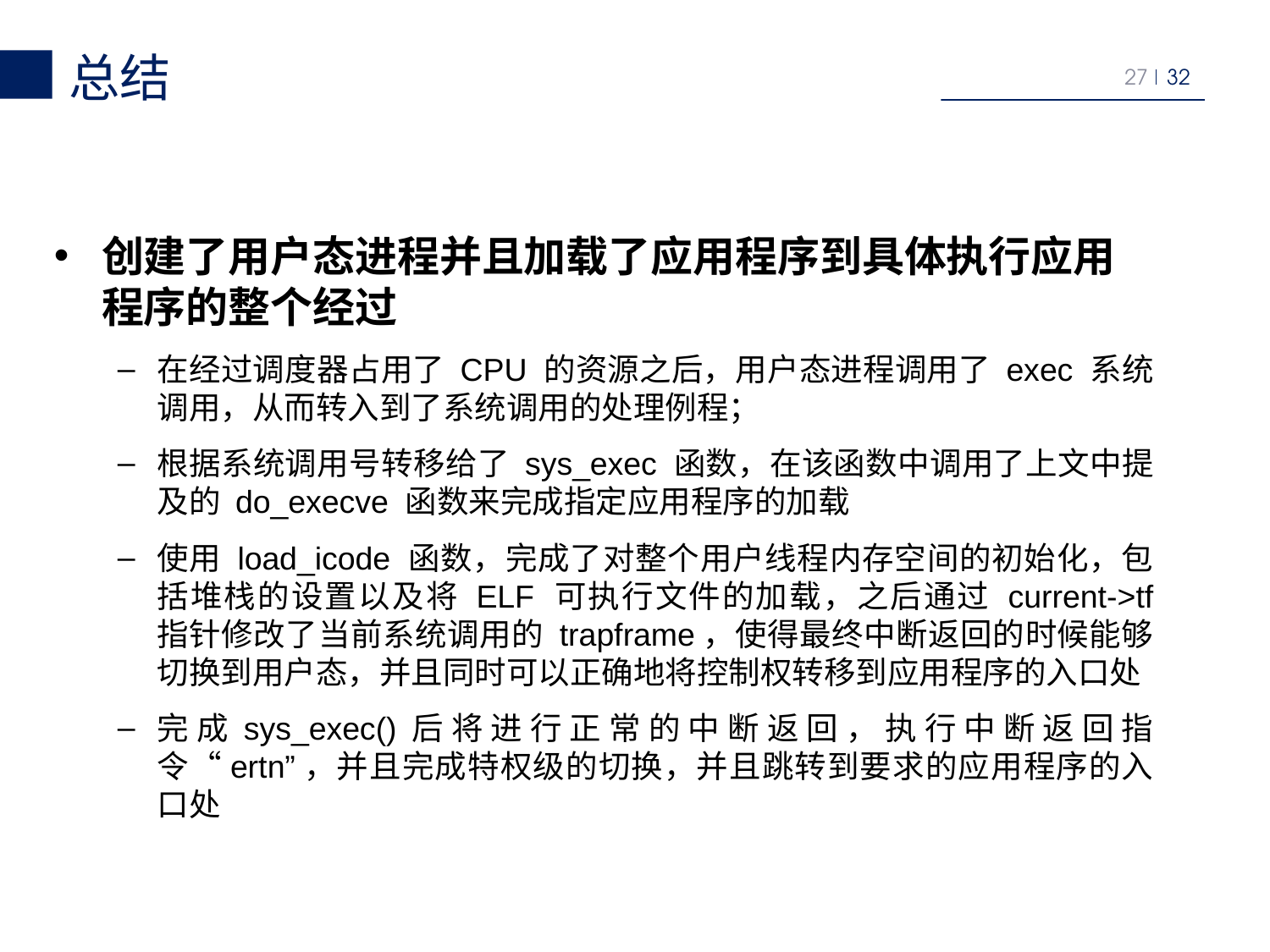

总结

27
创建了用户态进程并且加载了应用程序到具体执行应用程序的整个经过
在经过调度器占用了 CPU 的资源之后，用户态进程调用了 exec 系统调用，从而转入到了系统调用的处理例程；
根据系统调用号转移给了 sys_exec 函数，在该函数中调用了上文中提及的 do_execve 函数来完成指定应用程序的加载
使用 load_icode 函数，完成了对整个用户线程内存空间的初始化，包括堆栈的设置以及将 ELF 可执行文件的加载，之后通过 current->tf 指针修改了当前系统调用的 trapframe，使得最终中断返回的时候能够切换到用户态，并且同时可以正确地将控制权转移到应用程序的入口处
完成sys_exec()后将进行正常的中断返回，执行中断返回指令“ertn”，并且完成特权级的切换，并且跳转到要求的应用程序的入口处